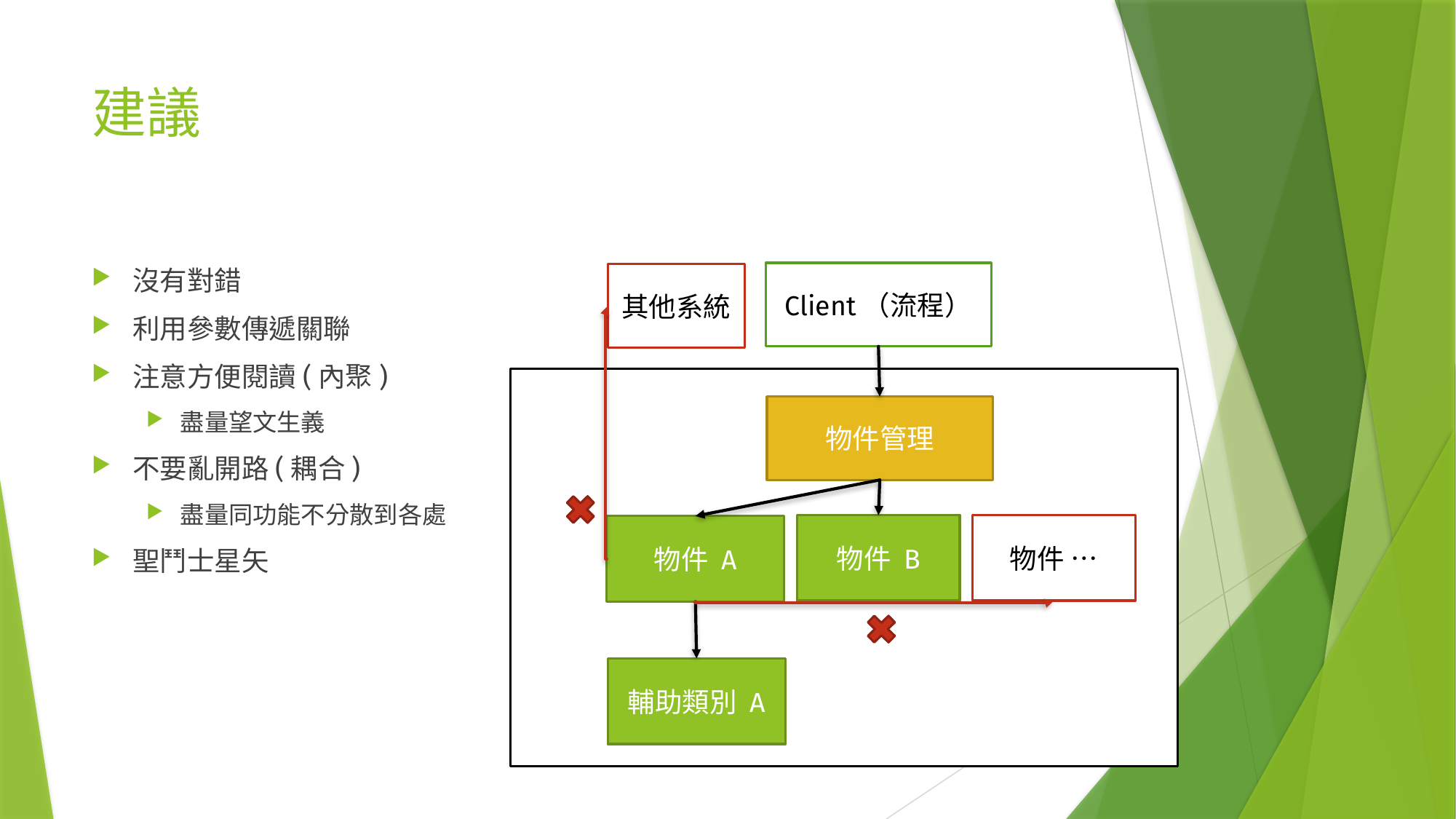

# 建議
沒有對錯
利用參數傳遞關聯
注意方便閱讀(內聚)
盡量望文生義
不要亂開路(耦合)
盡量同功能不分散到各處
聖鬥士星矢
Client（流程）
其他系統

物件管理

物件 …
物件 B
物件 A

輔助類別 A